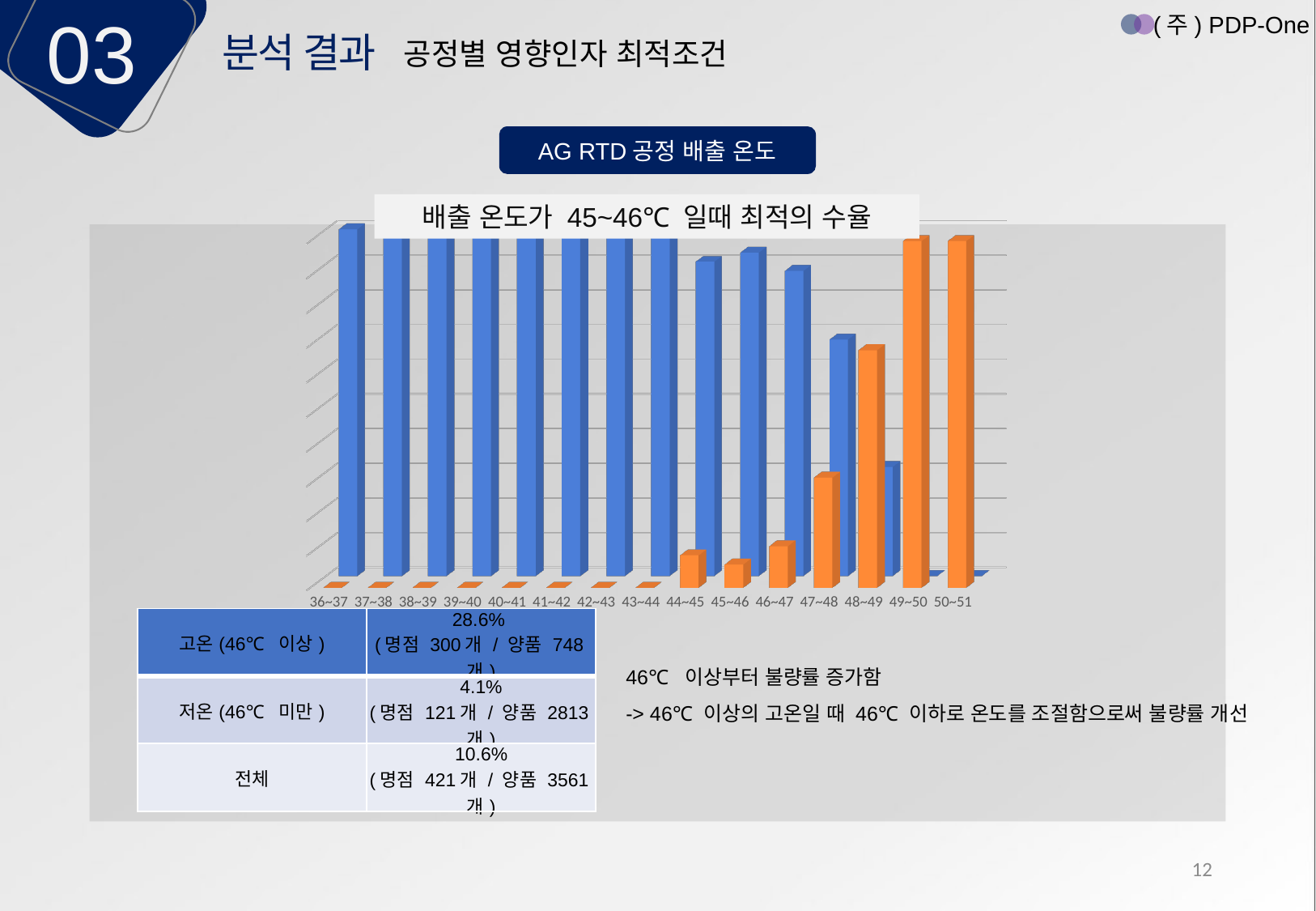

03
(주) PDP-One

분석 결과
공정별 영향인자 최적조건

AG RTD공정 배출 온도
배출 온도가 45~46℃ 일때 최적의 수율

[unsupported chart]

| 고온(46℃ 이상) | 28.6% (명점 300개 / 양품 748개) |
| --- | --- |
| 저온(46℃ 미만) | 4.1% (명점 121개 / 양품 2813개) |
| 전체 | 10.6% (명점 421개 / 양품 3561개) |
46℃  이상부터 불량률 증가함
-> 46℃ 이상의 고온일 때 46℃ 이하로 온도를 조절함으로써 불량률 개선
12